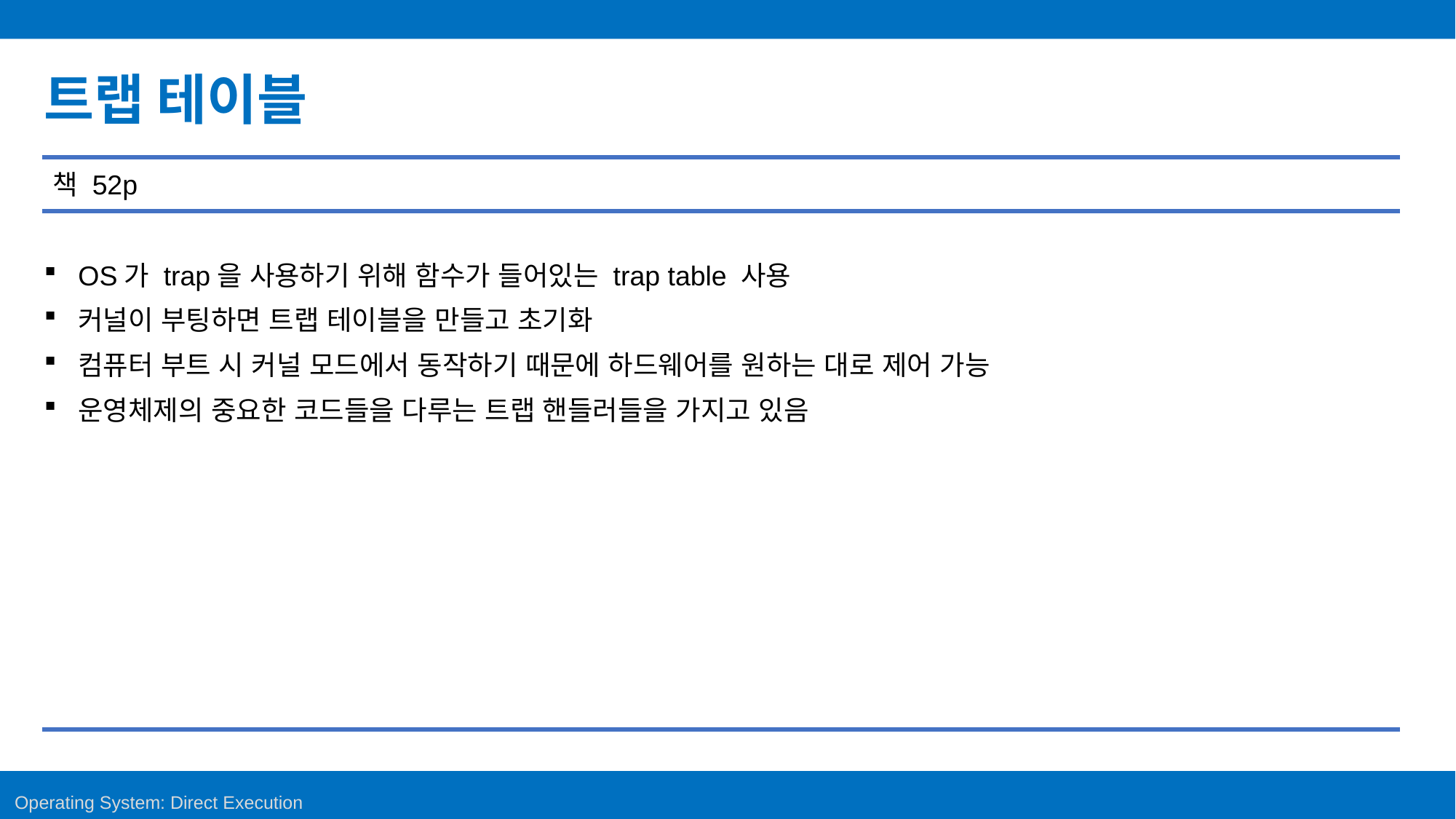

Contents
트랩 테이블
책 52p
OS가 trap을 사용하기 위해 함수가 들어있는 trap table 사용
커널이 부팅하면 트랩 테이블을 만들고 초기화
컴퓨터 부트 시 커널 모드에서 동작하기 때문에 하드웨어를 원하는 대로 제어 가능
운영체제의 중요한 코드들을 다루는 트랩 핸들러들을 가지고 있음

11
Operating System: Direct Execution